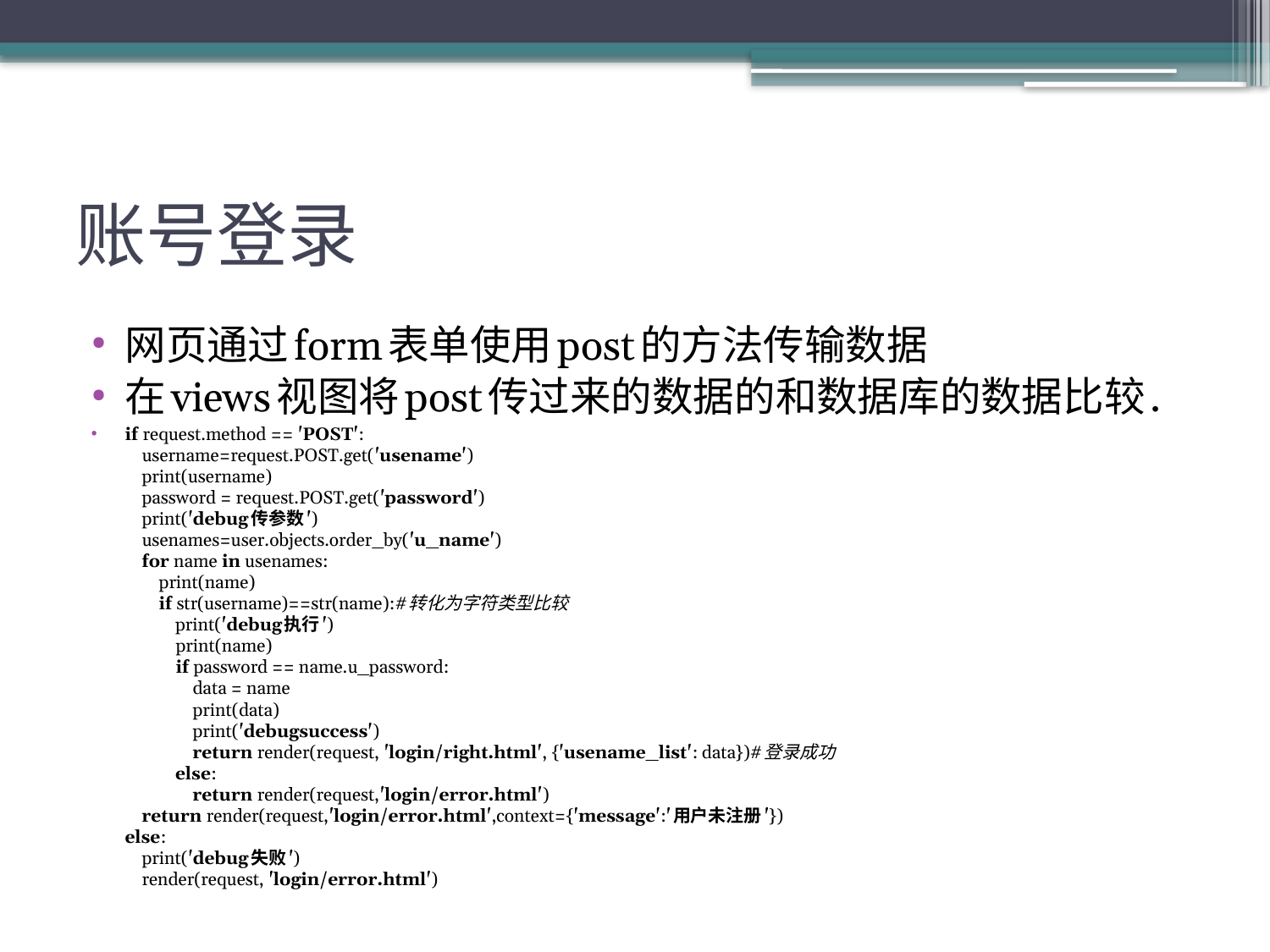

# 账号登录
网页通过form表单使用post的方法传输数据
在views视图将post传过来的数据的和数据库的数据比较.
if request.method == 'POST':
    username=request.POST.get('usename')
    print(username)
    password = request.POST.get('password')
    print('debug传参数')
    usenames=user.objects.order_by('u_name')
    for name in usenames:
        print(name)
        if str(username)==str(name):#转化为字符类型比较
            print('debug执行')
            print(name)
            if password == name.u_password:
                data = name
                print(data)
                print('debugsuccess')
                return render(request, 'login/right.html', {'usename_list': data})#登录成功
            else:
                return render(request,'login/error.html')
    return render(request,'login/error.html',context={'message':'用户未注册'})
else:
    print('debug失败')
    render(request, 'login/error.html')